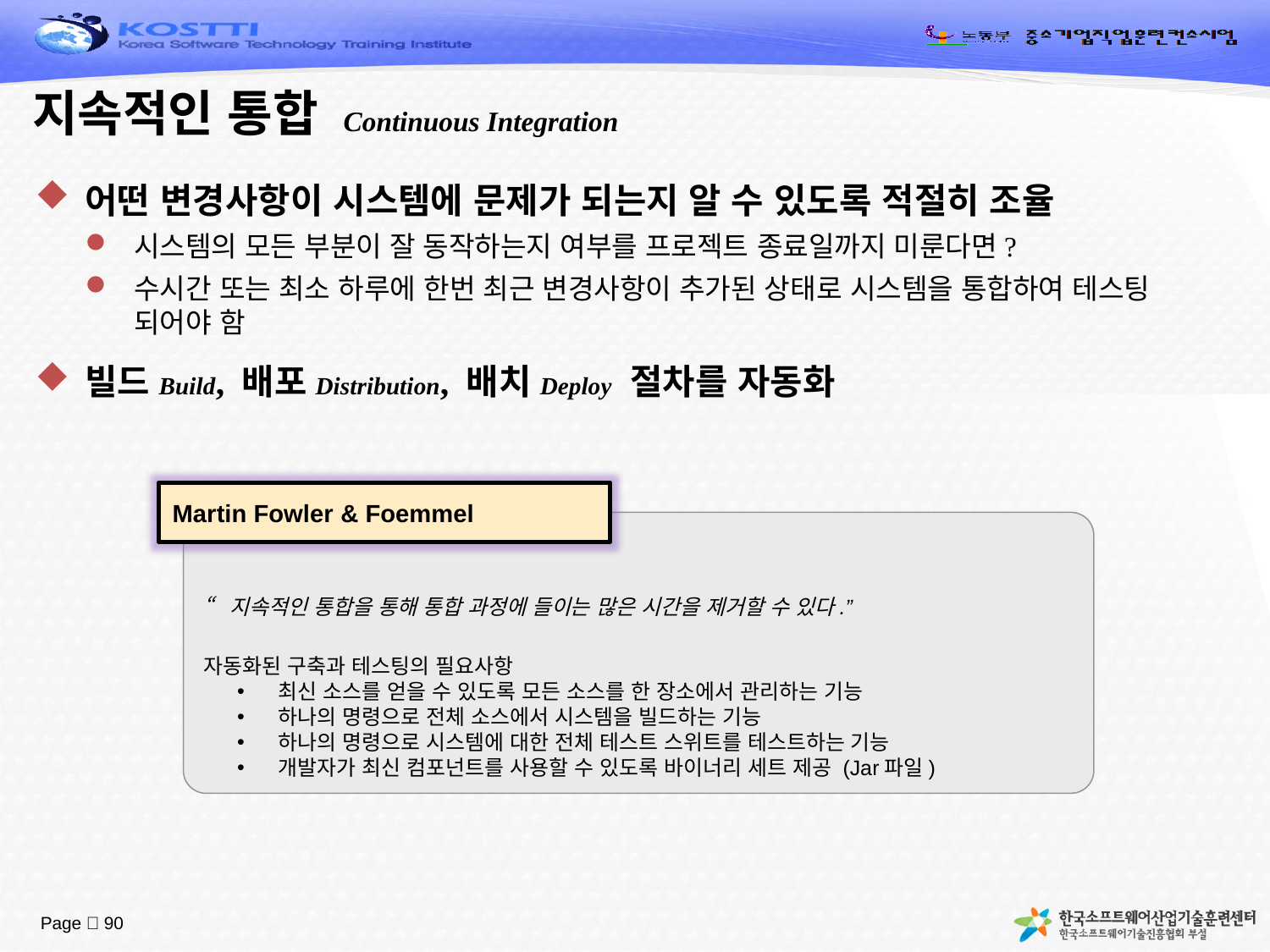

# 지속적인 통합 Continuous Integration
어떤 변경사항이 시스템에 문제가 되는지 알 수 있도록 적절히 조율
시스템의 모든 부분이 잘 동작하는지 여부를 프로젝트 종료일까지 미룬다면?
수시간 또는 최소 하루에 한번 최근 변경사항이 추가된 상태로 시스템을 통합하여 테스팅 되어야 함
빌드Build, 배포Distribution, 배치Deploy  절차를 자동화
Martin Fowler & Foemmel
“지속적인 통합을 통해 통합 과정에 들이는 많은 시간을 제거할 수 있다.”

자동화된 구축과 테스팅의 필요사항
 최신 소스를 얻을 수 있도록 모든 소스를 한 장소에서 관리하는 기능
 하나의 명령으로 전체 소스에서 시스템을 빌드하는 기능
 하나의 명령으로 시스템에 대한 전체 테스트 스위트를 테스트하는 기능
 개발자가 최신 컴포넌트를 사용할 수 있도록 바이너리 세트 제공 (Jar파일)